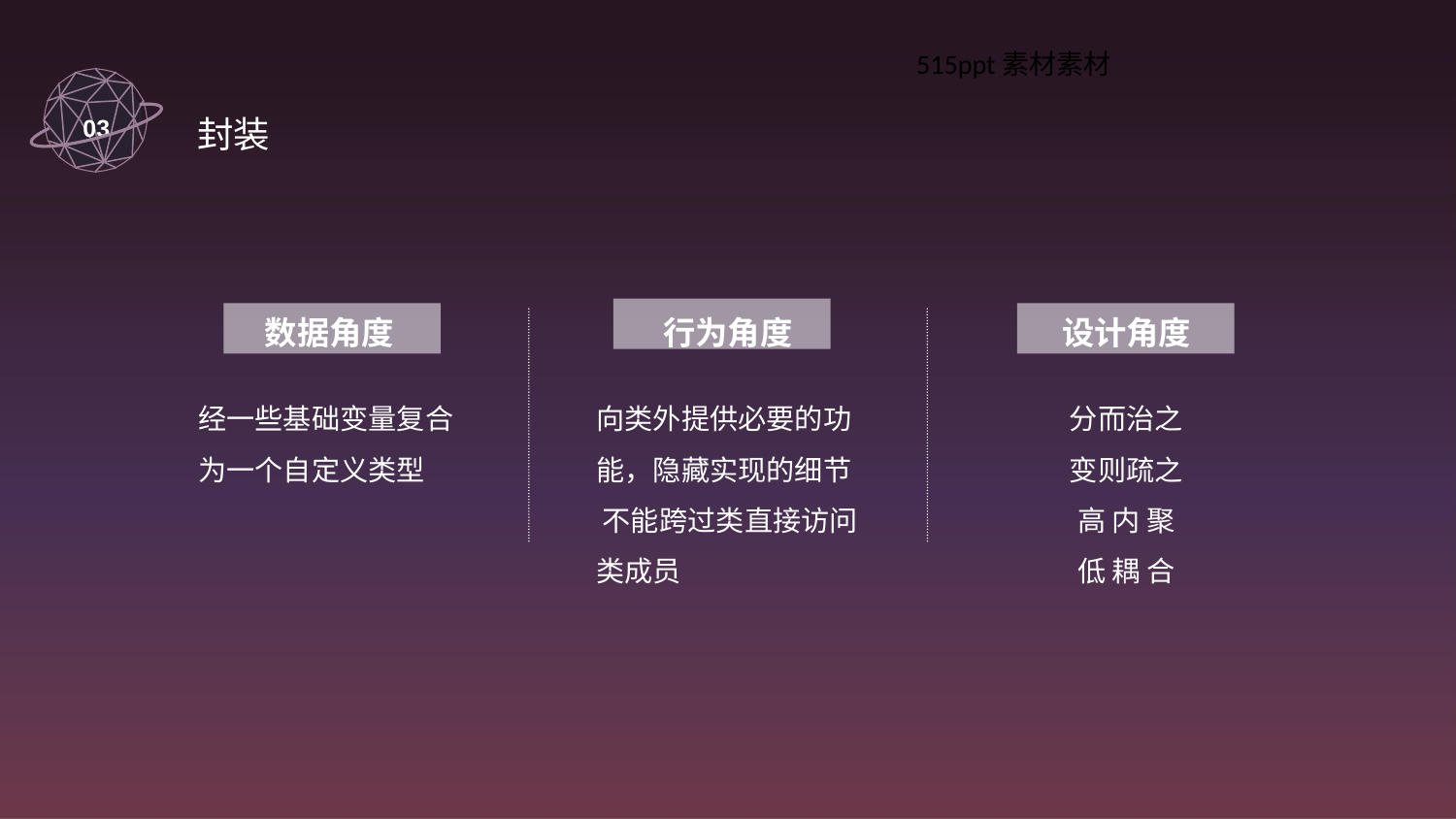

515ppt素材素材

03

 封装
数据角度
行为角度
设计角度

经一些基础变量复合为一个自定义类型
向类外提供必要的功能，隐藏实现的细节   不能跨过类直接访问类成员
分而治之
变则疏之
高 内 聚
低 耦 合